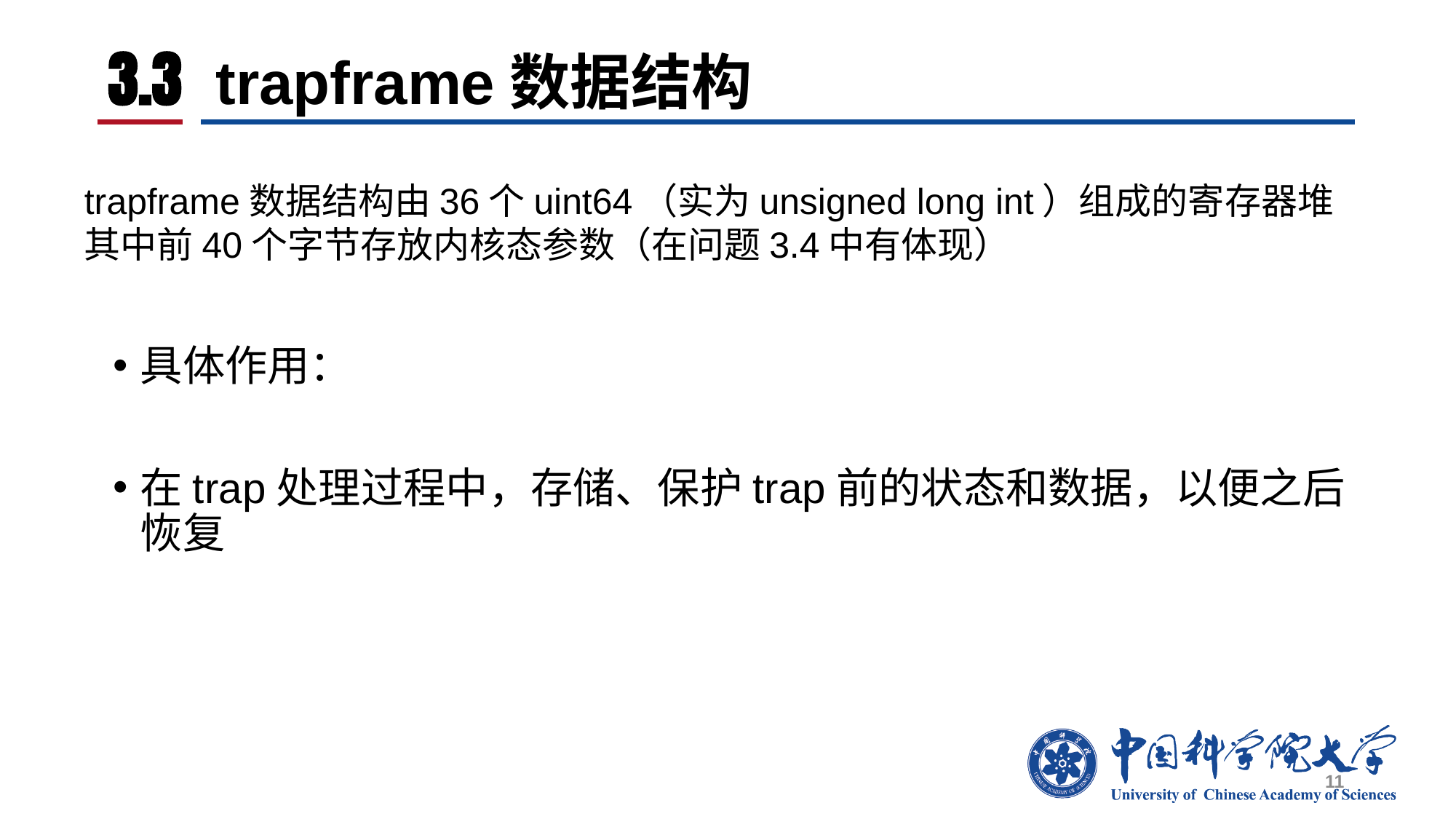

# 3.3  trapframe数据结构
trapframe数据结构由36个uint64（实为unsigned long int）组成的寄存器堆
其中前40个字节存放内核态参数（在问题3.4中有体现）
具体作用：

在trap处理过程中，存储、保护trap前的状态和数据，以便之后恢复
11